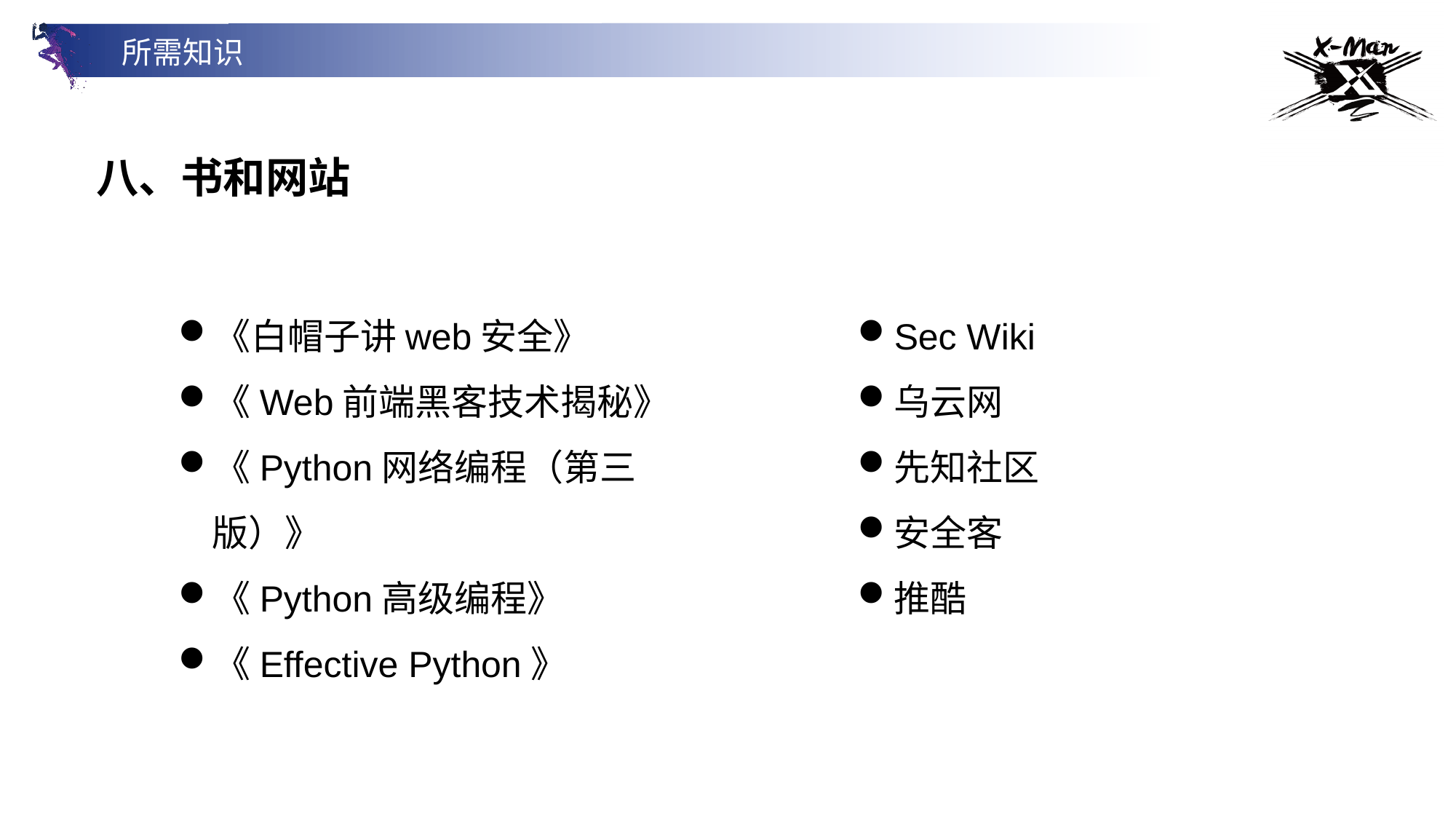

所需知识
八、书和网站
《白帽子讲web安全》
《Web前端黑客技术揭秘》
《Python网络编程（第三版）》
《Python高级编程》
《Effective Python》
Sec Wiki
乌云网
先知社区
安全客
推酷